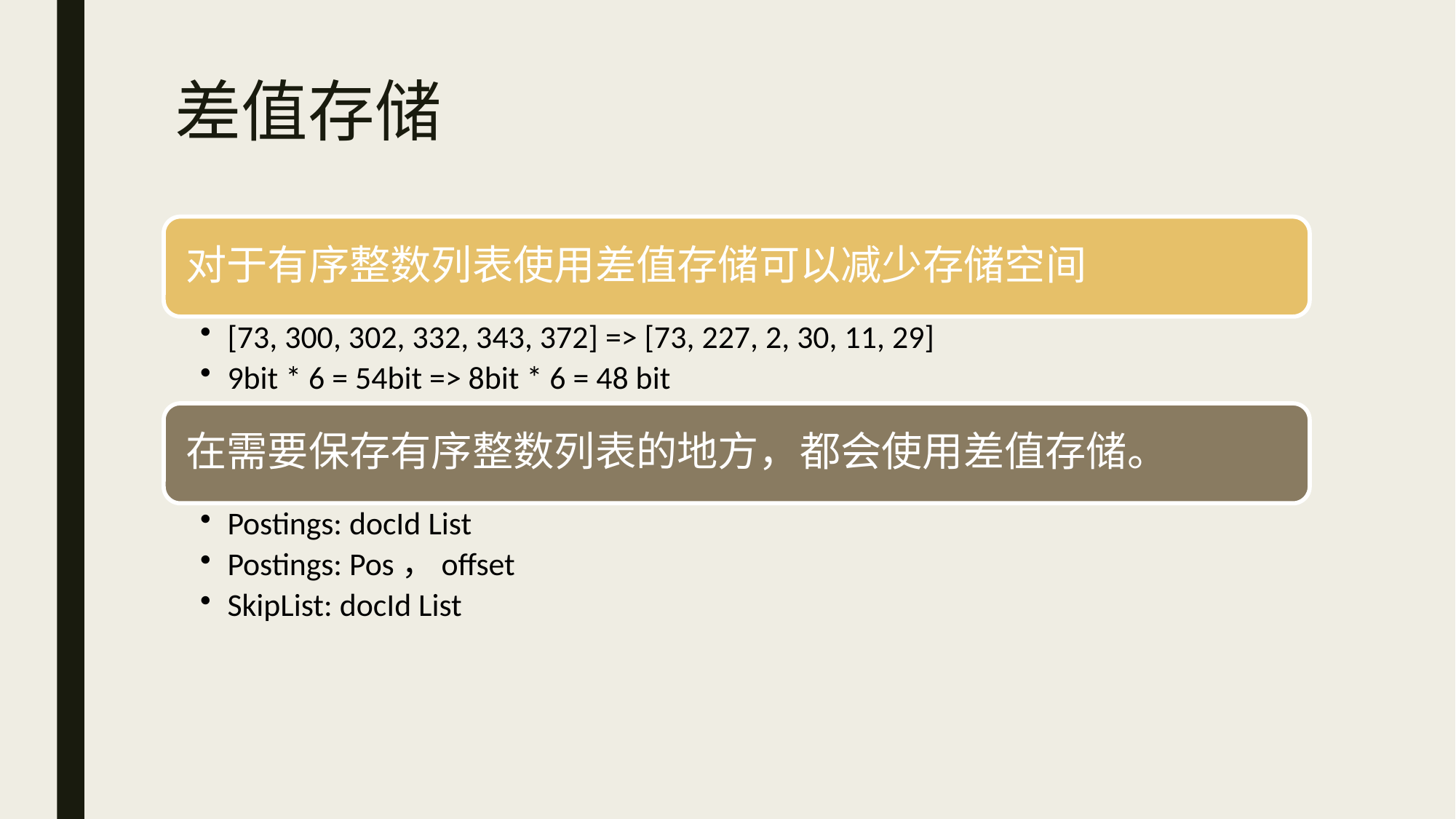

# 差值存储
对于有序整数列表使用差值存储可以减少存储空间
[73, 300, 302, 332, 343, 372] => [73, 227, 2, 30, 11, 29]
9bit * 6 = 54bit => 8bit * 6 = 48 bit
在需要保存有序整数列表的地方，都会使用差值存储。
Postings: docId List
Postings: Pos，offset
SkipList: docId List